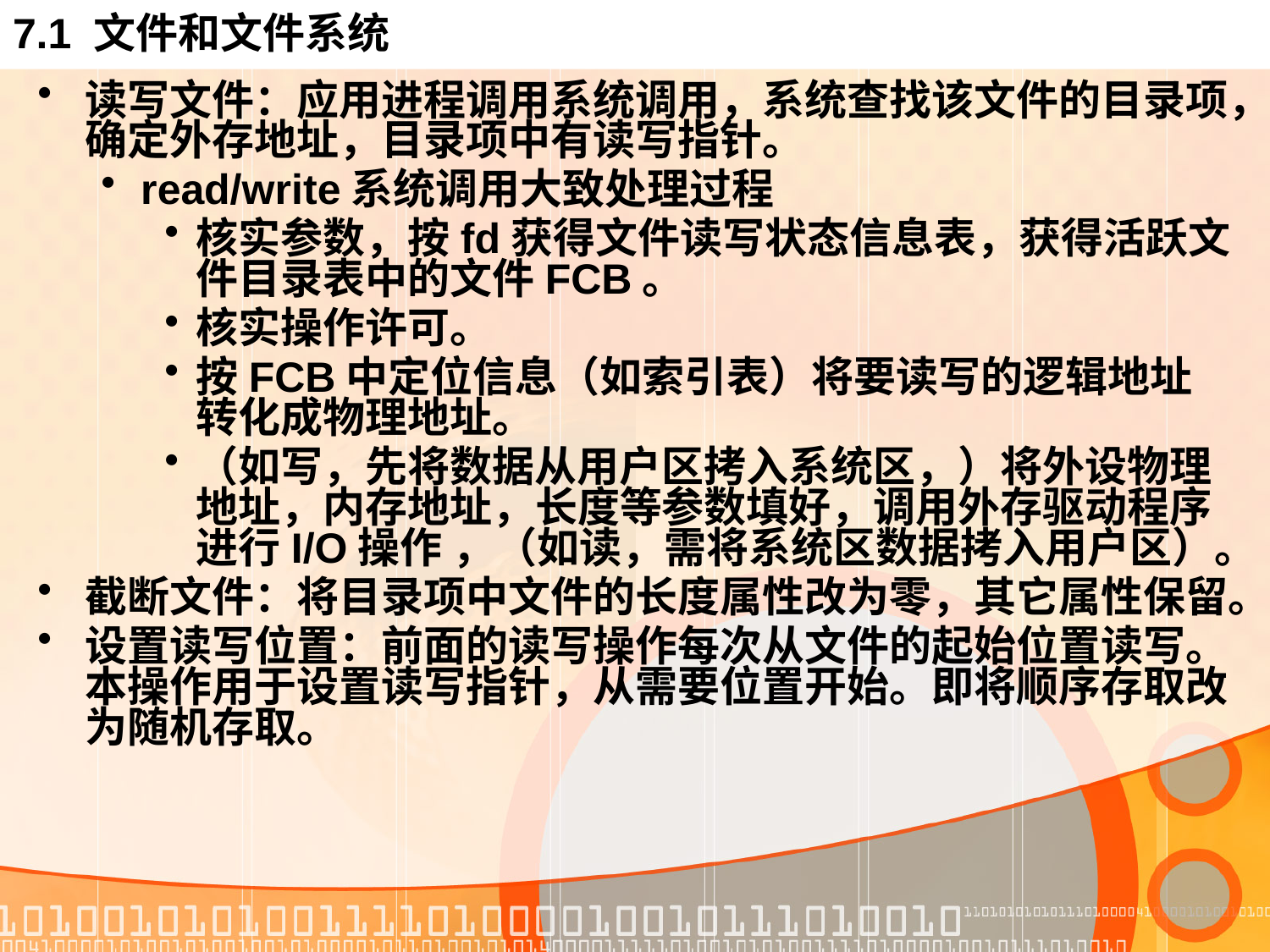

# 7.1 文件和文件系统
读写文件：应用进程调用系统调用，系统查找该文件的目录项，确定外存地址，目录项中有读写指针。
read/write系统调用大致处理过程
核实参数，按fd获得文件读写状态信息表，获得活跃文件目录表中的文件FCB。
核实操作许可。
按FCB中定位信息（如索引表）将要读写的逻辑地址转化成物理地址。
（如写，先将数据从用户区拷入系统区，）将外设物理地址，内存地址，长度等参数填好，调用外存驱动程序进行I/O操作 ，（如读，需将系统区数据拷入用户区）。
截断文件：将目录项中文件的长度属性改为零，其它属性保留。
设置读写位置：前面的读写操作每次从文件的起始位置读写。本操作用于设置读写指针，从需要位置开始。即将顺序存取改为随机存取。